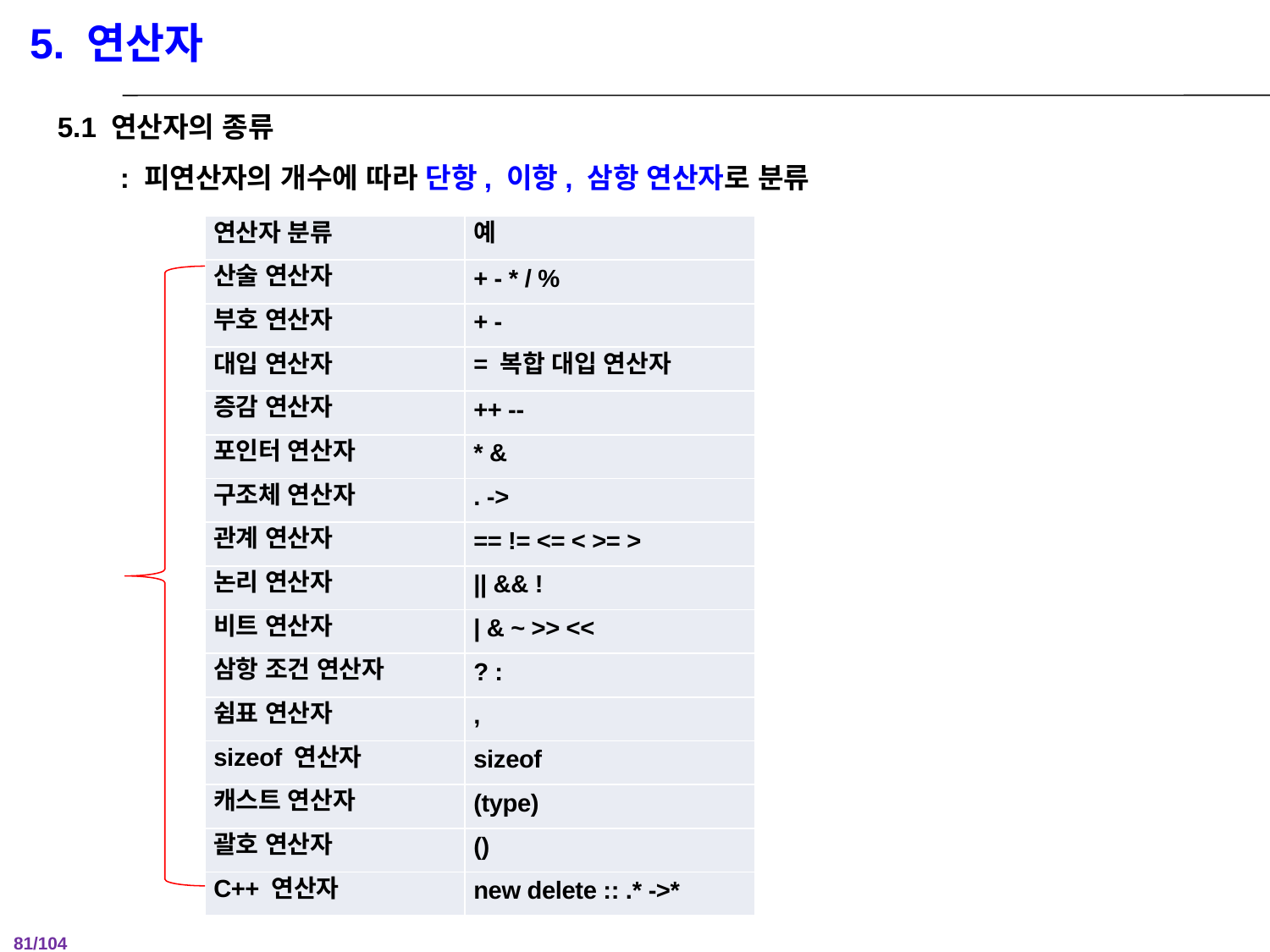

5. 연산자
5.1 연산자의 종류
        : 피연산자의 개수에 따라 단항, 이항, 삼항 연산자로 분류
| 연산자 분류 | 예 |
| --- | --- |
| 산술 연산자 | + - \* / % |
| 부호 연산자 | + - |
| 대입 연산자 | = 복합 대입 연산자 |
| 증감 연산자 | ++ -- |
| 포인터 연산자 | \* & |
| 구조체 연산자 | . -> |
| 관계 연산자 | == != <= < >= > |
| 논리 연산자 | || && ! |
| 비트 연산자 | | & ~ >> << |
| 삼항 조건 연산자 | ? : |
| 쉼표 연산자 | , |
| sizeof 연산자 | sizeof |
| 캐스트 연산자 | (type) |
| 괄호 연산자 | () |
| C++ 연산자 | new delete :: .\* ->\* |